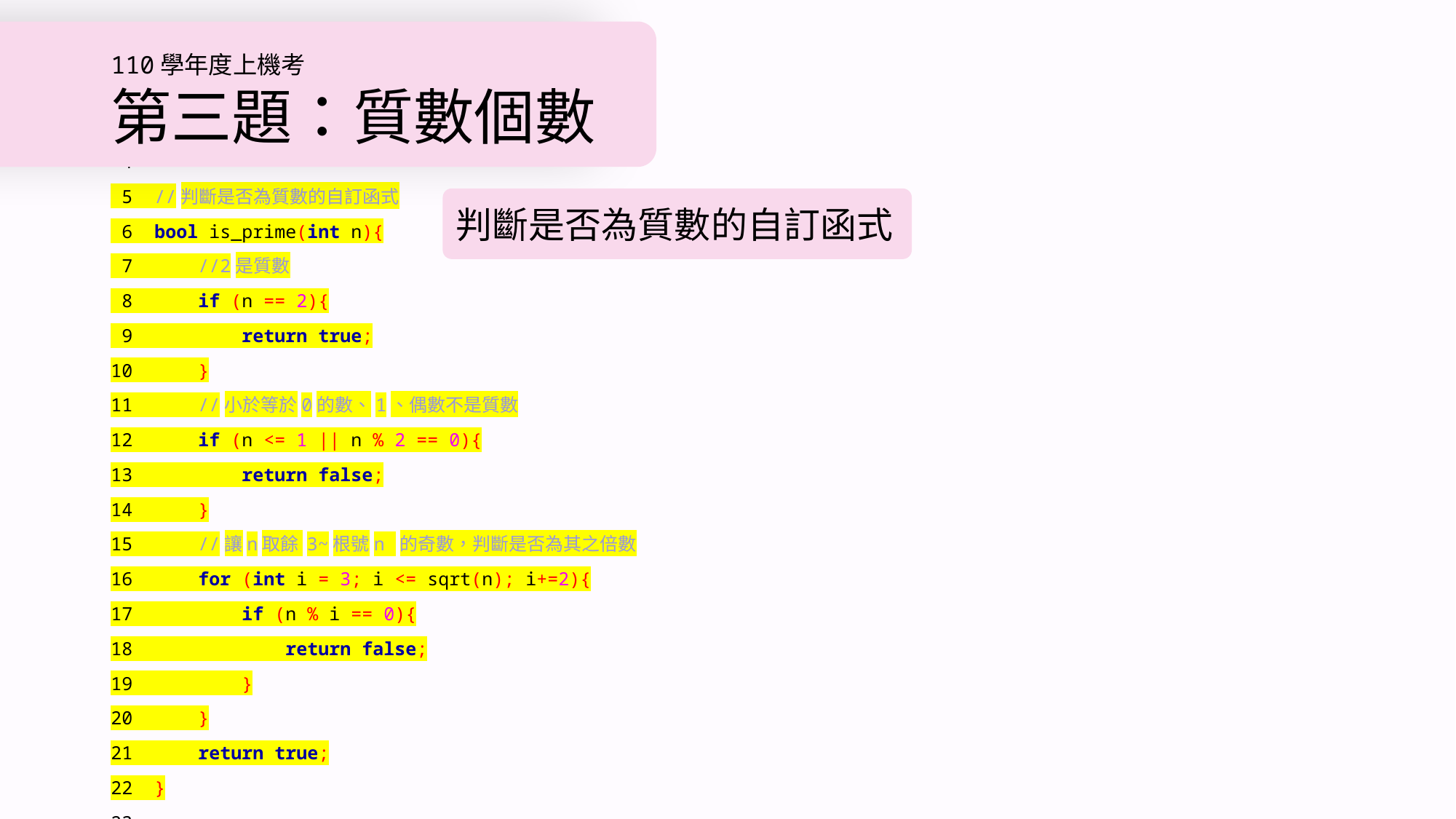

1  #include <iostream> //輸入輸出的函式庫
 2  #include <cmath>    //算平方根的函式庫
 3  using namespace std;
 4
 5  //判斷是否為質數的自訂函式
 6  bool is_prime(int n){
 7      //2是質數
 8      if (n == 2){
 9          return true;
10      }
11      //小於等於0的數、1、偶數不是質數
12      if (n <= 1 || n % 2 == 0){
13          return false;
14      }
15      //讓n取餘 3~根號n 的奇數，判斷是否為其之倍數
16      for (int i = 3; i <= sqrt(n); i+=2){
17          if (n % i == 0){
18              return false;
19          }
20      }
21      return true;
22  }
23
24  int main()
25  {
26      int M, N, original_M, //original_M用來記錄未改變的M
27          cnt = 0, //計算範圍內共有多少質數
28          sum = 0; //計算質數的總和
29
30      cin >> M >> N; //讀入範圍
31
32      //確保M<N
33      if (N < M){
34          //如果M>N，則M和N交換
35          int tmp = M;
36          M = N;
37          N = tmp;
38      }
39
40      //紀錄原來的M至origial_M
41      original_M = M;
42
43      //輸出
44      cout << original_M << " ~ " << N << " 之間是質數的有：";
45
46      //如果M<=2<=N，則M~N之間包含2
47      if (M <= 2 && 2 <= N){
48          cout << "\n=>\t2,\t"; //輸出2
49          cnt++; //質數個數+1
50          sum += 2; //質數總和+sum
51          M = 3; //使M=3
52      }
53
54      //使M不為偶數
55      if (M % 2 == 0){ //如果M為偶數
56          M++; //M+1
57      }
58
59      //從M開始到N，判斷是否為質數
60      for (int i = M; i <= N; i+=2/*非2偶數不是質數*/){
61          if (is_prime(i)){ //如果是質數
62              if (cnt % 10 == 0){ //如果輸出超過10個質數或沒有輸出過，就換行並輸出=>
63                  cout << "\n=>\t";
64              }
65              cnt++; //質數個數+1
66              sum += i; //質數總和+i
67              cout << i << ",\t"; //輸出i
68          }
69      }
70
71      cout << "\n\n";
72      cout << " " << original_M << " ~ " << N << " 之間共有 " << cnt << " 個質數\n\n";
73      cout << " " << original_M << " ~ " << N << " 之間總和= " << sum << "\n";
74
75      return 0;
76  }
# 110學年度上機考 第三題：質數個數
判斷是否為質數的自訂函式